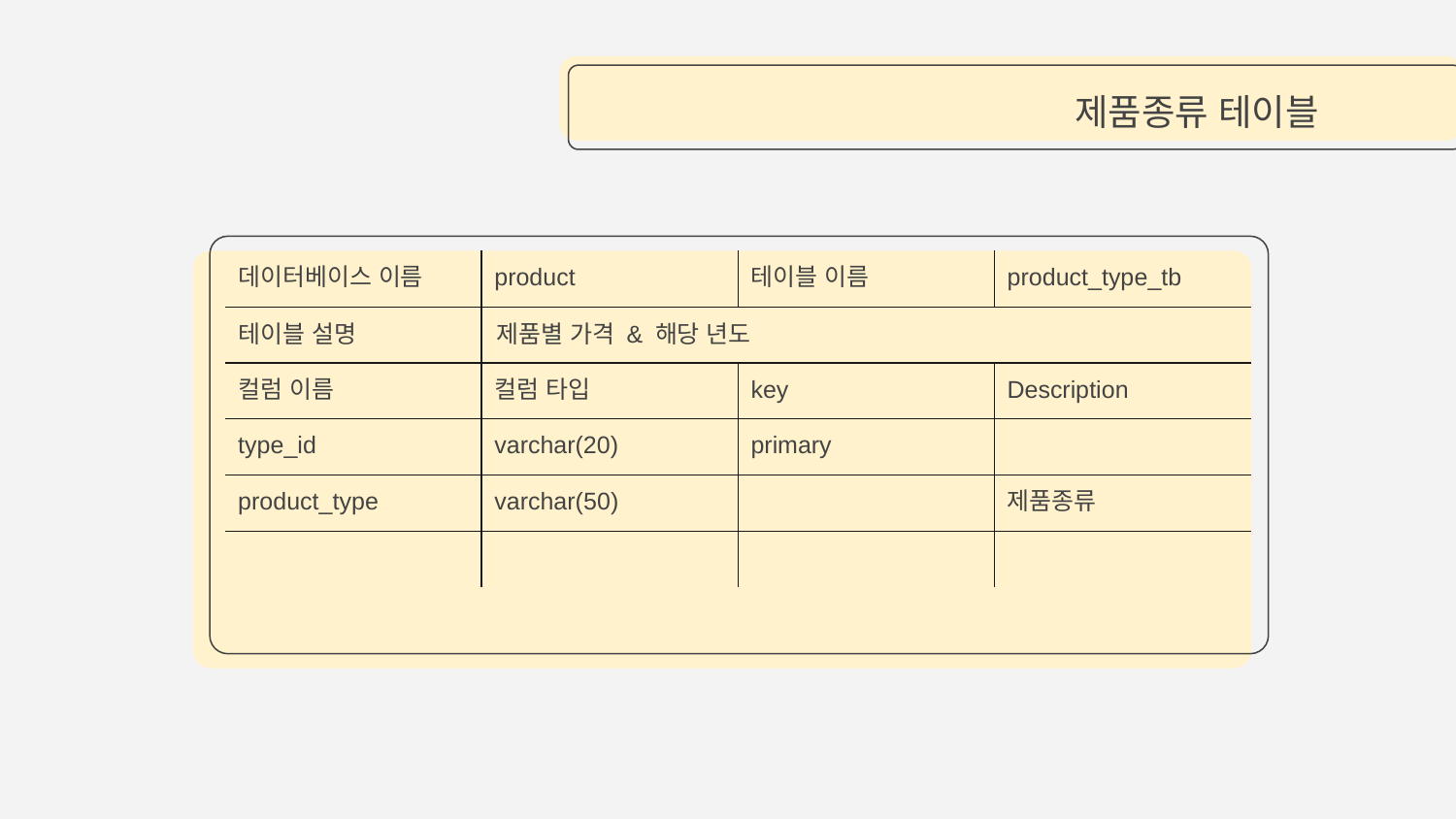

# 제품종류 테이블

| 데이터베이스 이름 | product | 테이블 이름 | product\_type\_tb |
| --- | --- | --- | --- |
| 테이블 설명 | 제품별 가격 & 해당 년도 |  |  |
| 컬럼 이름 | 컬럼 타입 | key | Description |
| type\_id | varchar(20) | primary |  |
| product\_type | varchar(50) |  | 제품종류 |
|  |  |  |  |